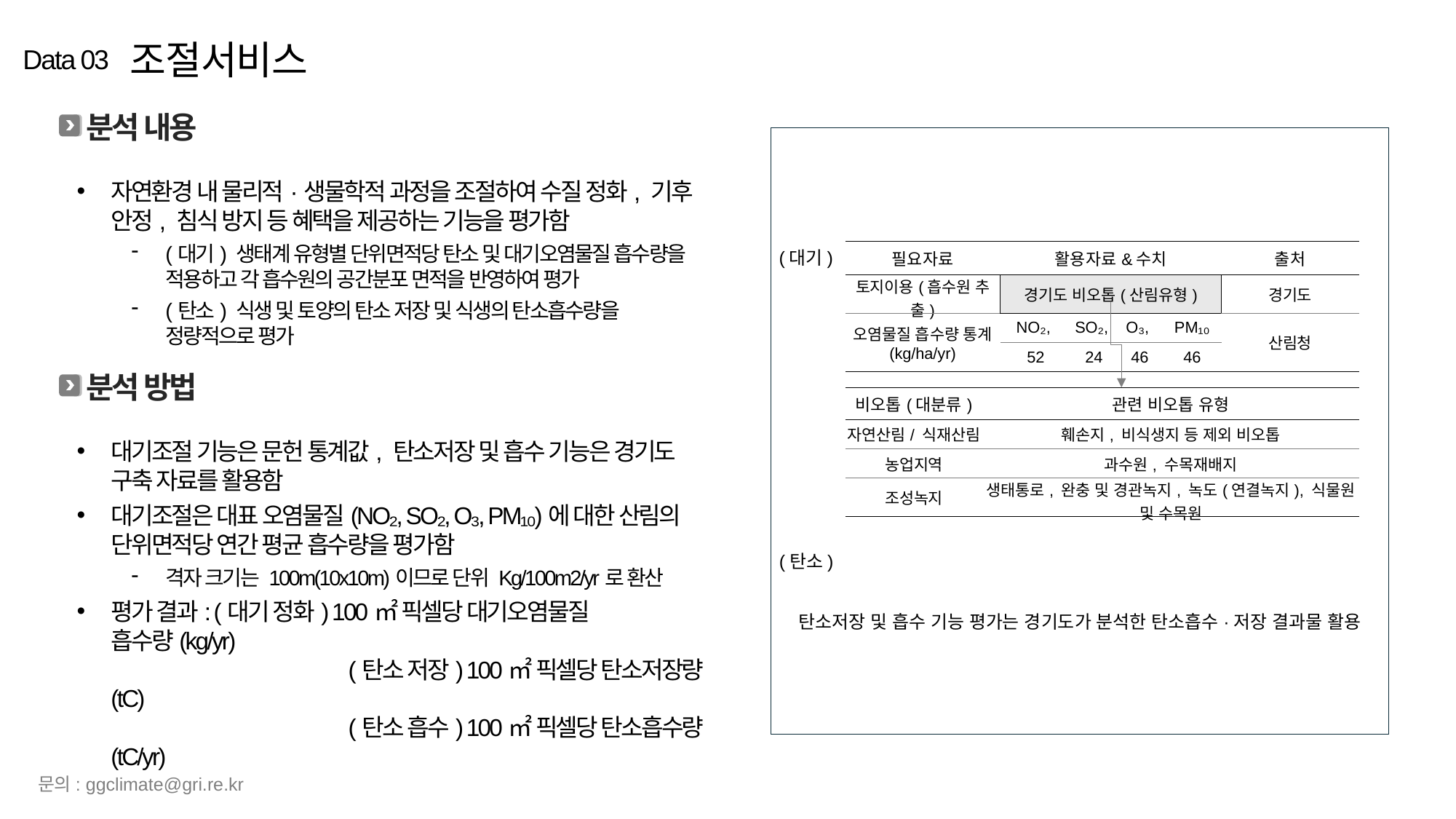

조절서비스
Data 03
분석 내용

자연환경 내 물리적·생물학적 과정을 조절하여 수질 정화, 기후 안정, 침식 방지 등 혜택을 제공하는 기능을 평가함
(대기) 생태계 유형별 단위면적당 탄소 및 대기오염물질 흡수량을 적용하고 각 흡수원의 공간분포 면적을 반영하여 평가
(탄소) 식생 및 토양의 탄소 저장 및 식생의 탄소흡수량을 정량적으로 평가

(대기)
| 필요자료 | 활용자료&수치 |  |  |  | 출처 |
| --- | --- | --- | --- | --- | --- |
| 토지이용(흡수원 추출) | 경기도 비오톱(산림유형) |  |  |  | 경기도 |
| 오염물질 흡수량 통계 (kg/ha/yr) | NO₂, | SO₂, | O₃, | PM₁₀ | 산림청 |
|  | 52 | 24 | 46 | 46 |  |
분석 방법

대기조절 기능은 문헌 통계값, 탄소저장 및 흡수 기능은 경기도 구축 자료를 활용함
대기조절은 대표 오염물질(NO₂, SO₂, O₃, PM₁₀)에 대한 산림의 단위면적당 연간 평균 흡수량을 평가함
격자 크기는 100m(10x10m)이므로 단위 Kg/100m2/yr로 환산
평가 결과: (대기 정화) 100㎡ 픽셀당 대기오염물질 흡수량(kg/yr)
		    (탄소 저장) 100㎡ 픽셀당 탄소저장량(tC)
		    (탄소 흡수) 100㎡ 픽셀당 탄소흡수량(tC/yr)

| 비오톱(대분류) | 관련 비오톱 유형 |
| --- | --- |
| 자연산림/ 식재산림 | 훼손지, 비식생지 등 제외 비오톱 |
| 농업지역 | 과수원, 수목재배지 |
| 조성녹지 | 생태통로, 완충 및 경관녹지, 녹도(연결녹지), 식물원 및 수목원 |
(탄소)
탄소저장 및 흡수 기능 평가는 경기도가 분석한 탄소흡수·저장 결과물 활용
문의: ggclimate@gri.re.kr